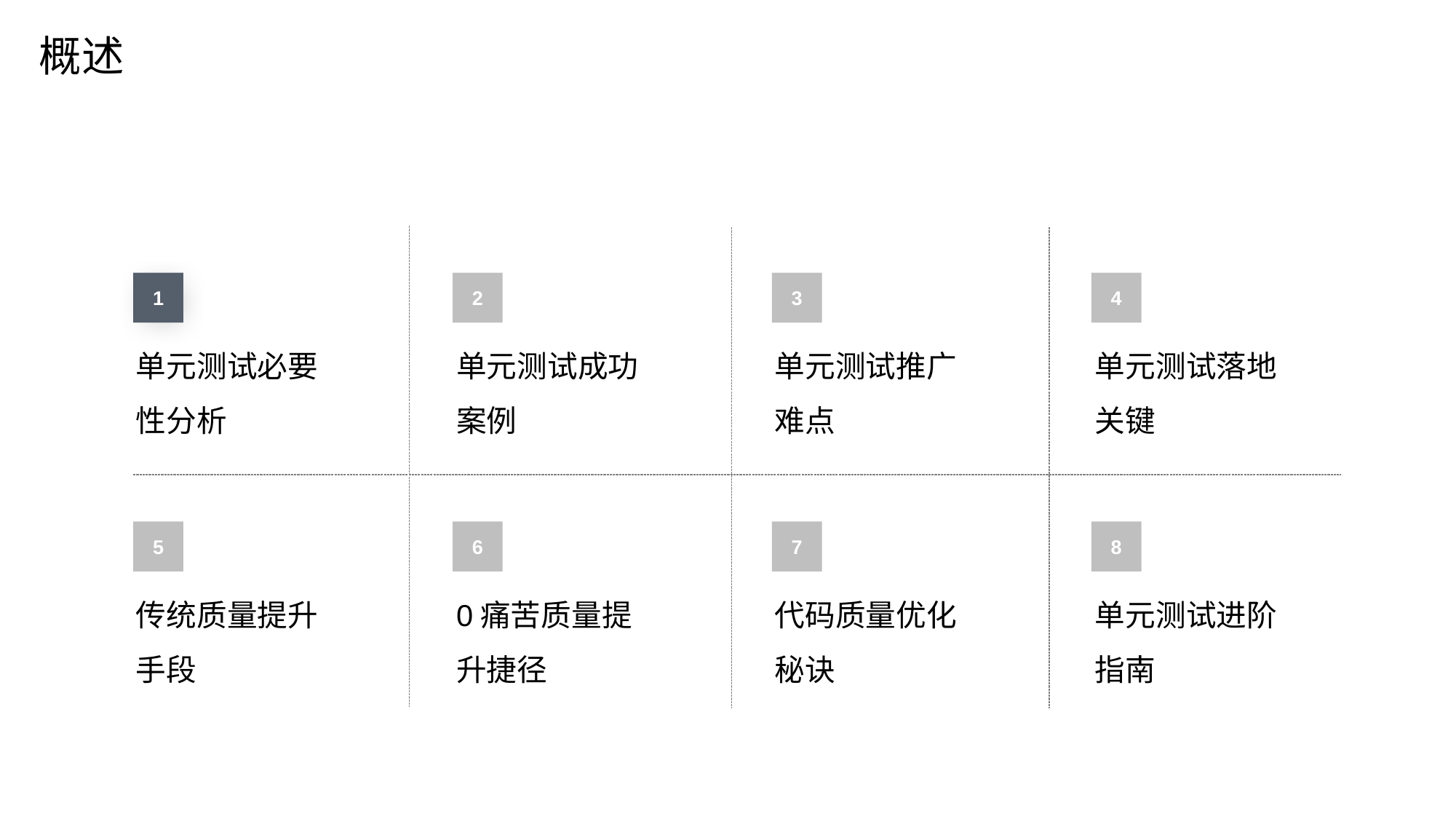

概述
1
单元测试必要性分析
2
单元测试成功案例
3
单元测试推广难点
4
单元测试落地关键
5
传统质量提升手段
6
0痛苦质量提升捷径
7
代码质量优化秘诀
8
单元测试进阶指南